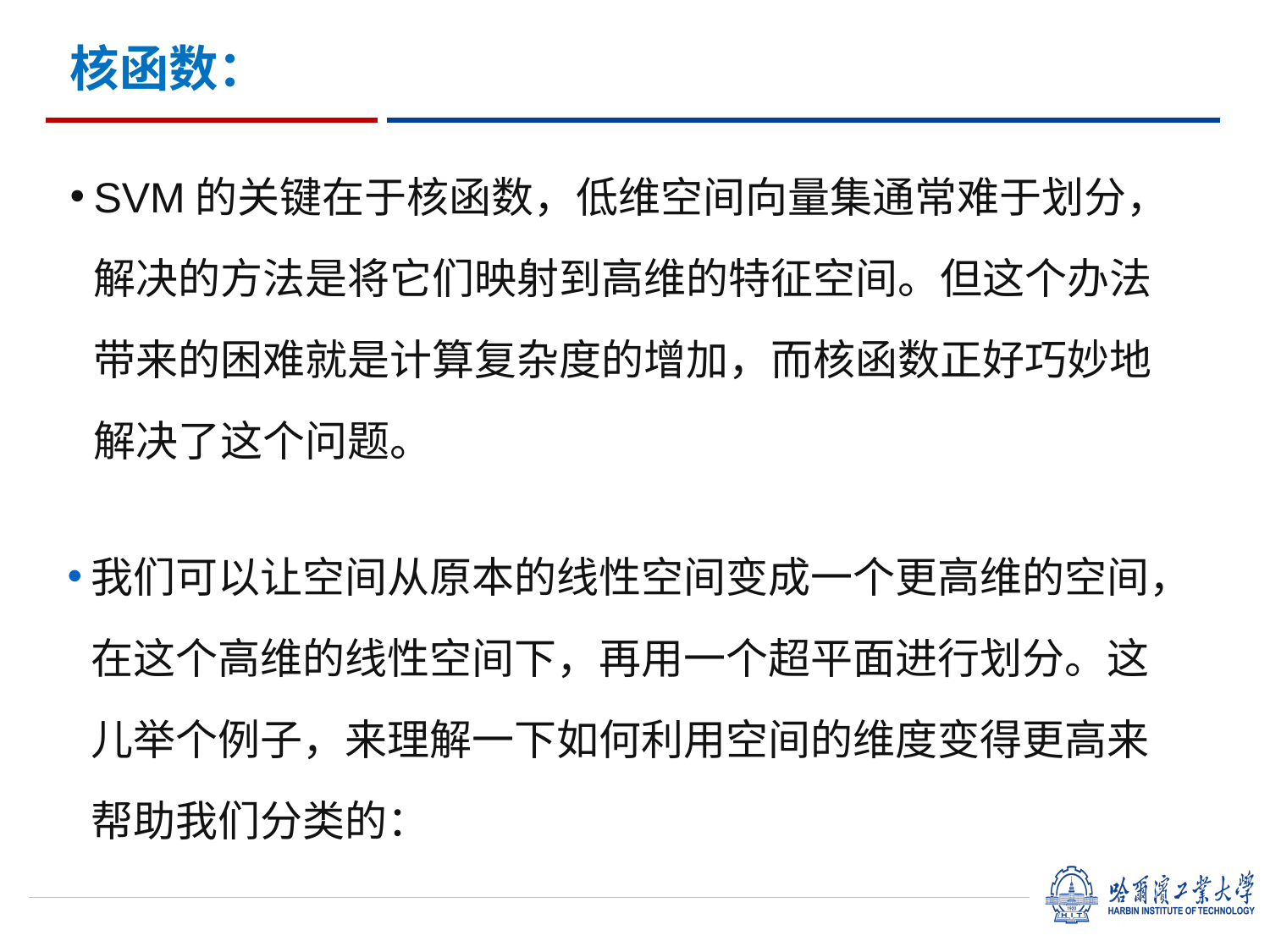

核函数：
SVM的关键在于核函数，低维空间向量集通常难于划分，解决的方法是将它们映射到高维的特征空间。但这个办法带来的困难就是计算复杂度的增加，而核函数正好巧妙地解决了这个问题。
我们可以让空间从原本的线性空间变成一个更高维的空间，在这个高维的线性空间下，再用一个超平面进行划分。这儿举个例子，来理解一下如何利用空间的维度变得更高来帮助我们分类的：